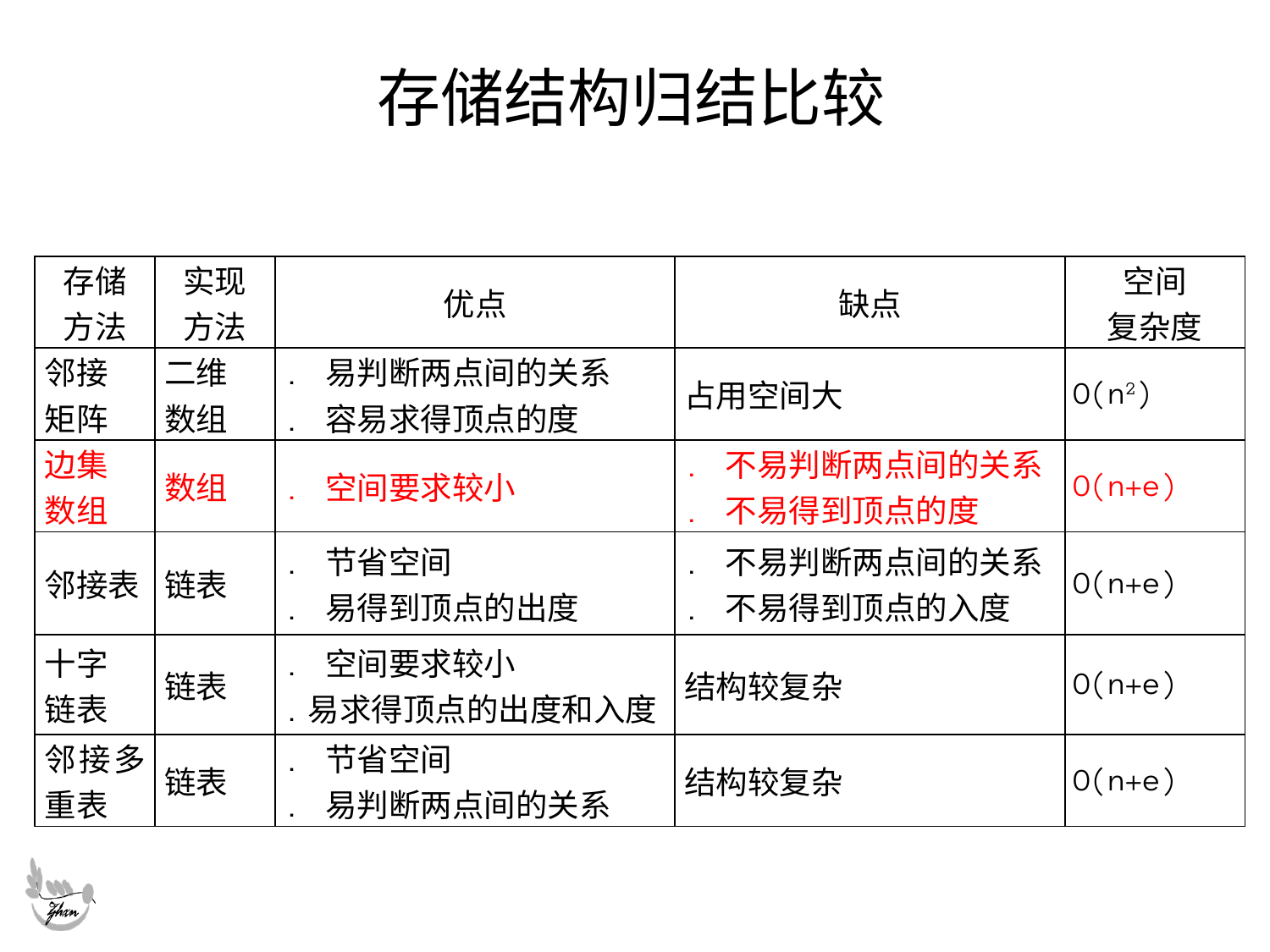

# 存储结构归结比较
| 存储 方法 | 实现 方法 | 优点 | 缺点 | 空间 复杂度 |
| --- | --- | --- | --- | --- |
| 邻接 矩阵 | 二维 数组 | . 易判断两点间的关系 . 容易求得顶点的度 | 占用空间大 | O(n2) |
| 边集 数组 | 数组 | . 空间要求较小 | . 不易判断两点间的关系 . 不易得到顶点的度 | O(n+e) |
| 邻接表 | 链表 | . 节省空间 . 易得到顶点的出度 | . 不易判断两点间的关系 . 不易得到顶点的入度 | O(n+e) |
| 十字 链表 | 链表 | . 空间要求较小 .易求得顶点的出度和入度 | 结构较复杂 | O(n+e) |
| 邻接多重表 | 链表 | . 节省空间 . 易判断两点间的关系 | 结构较复杂 | O(n+e) |
57